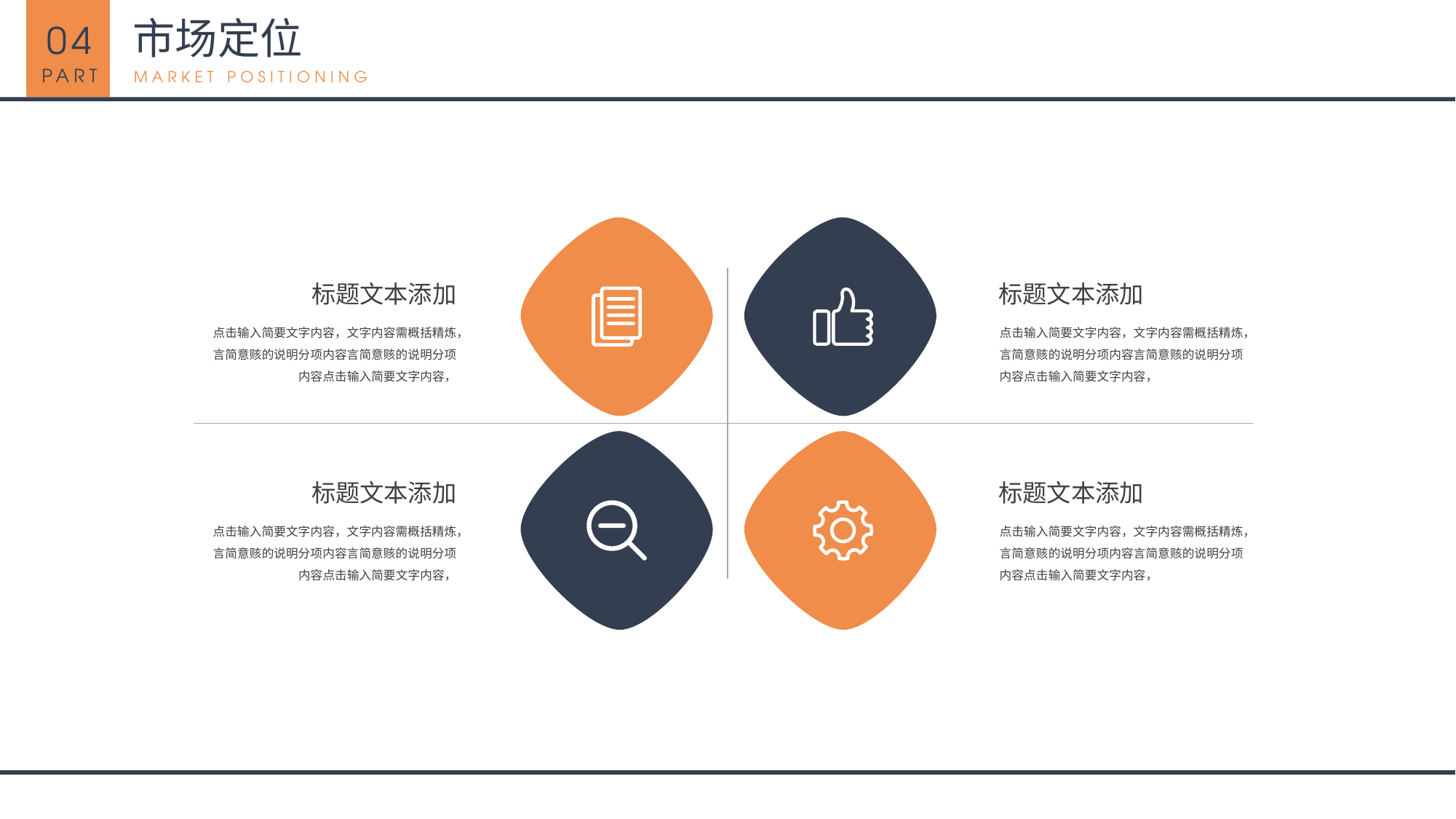

04
PART
市场定位
MARKET POSITIONING

标题文本添加
点击输入简要文字内容，文字内容需概括精炼，言简意赅的说明分项内容言简意赅的说明分项内容点击输入简要文字内容，
标题文本添加
点击输入简要文字内容，文字内容需概括精炼，言简意赅的说明分项内容言简意赅的说明分项内容点击输入简要文字内容，

标题文本添加
点击输入简要文字内容，文字内容需概括精炼，言简意赅的说明分项内容言简意赅的说明分项内容点击输入简要文字内容，
标题文本添加
点击输入简要文字内容，文字内容需概括精炼，言简意赅的说明分项内容言简意赅的说明分项内容点击输入简要文字内容，